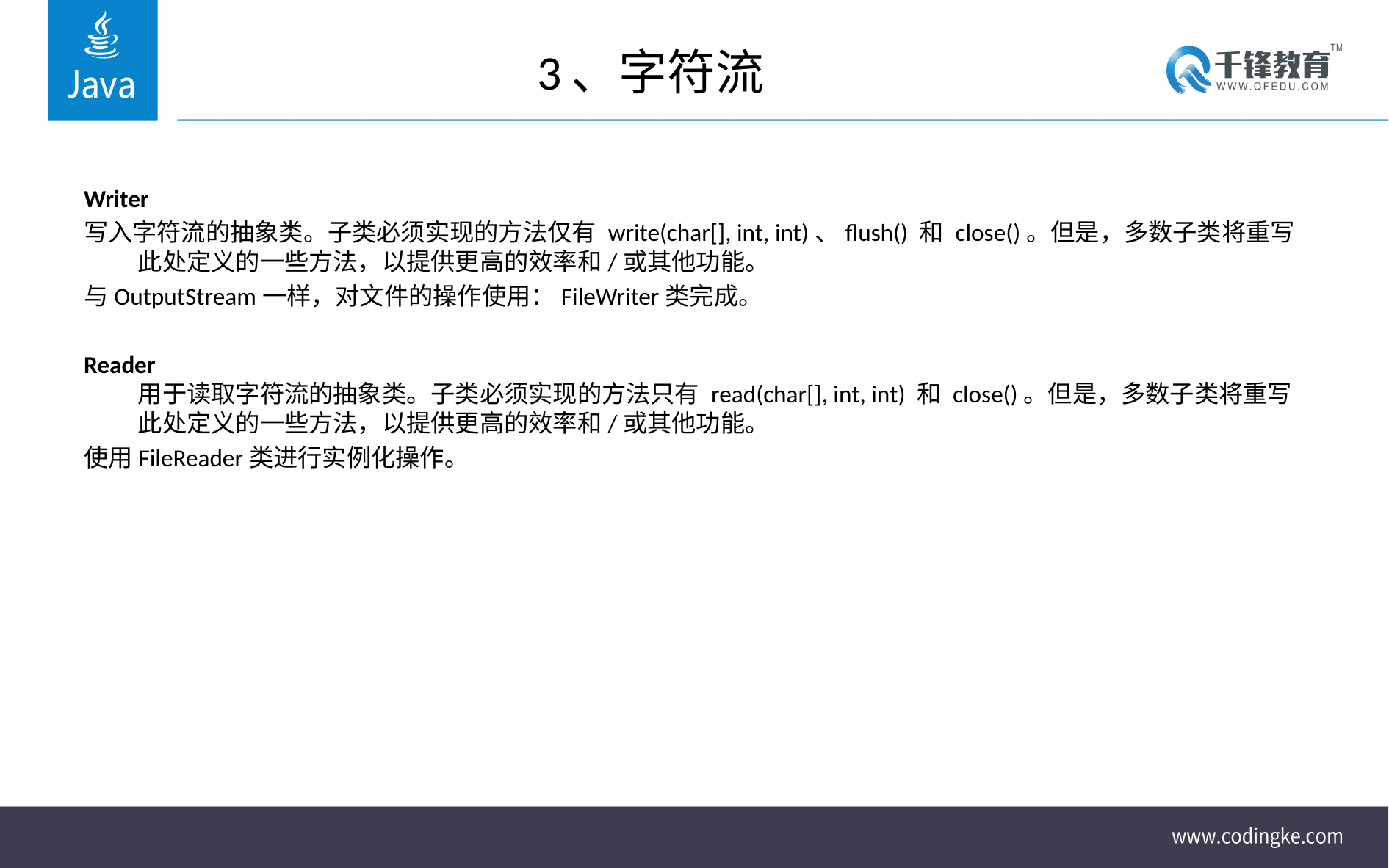

# 3、字符流
Writer
写入字符流的抽象类。子类必须实现的方法仅有 write(char[], int, int)、flush() 和 close()。但是，多数子类将重写此处定义的一些方法，以提供更高的效率和/或其他功能。
与OutputStream一样，对文件的操作使用：FileWriter类完成。

Reader
用于读取字符流的抽象类。子类必须实现的方法只有 read(char[], int, int) 和 close()。但是，多数子类将重写此处定义的一些方法，以提供更高的效率和/或其他功能。
使用FileReader类进行实例化操作。